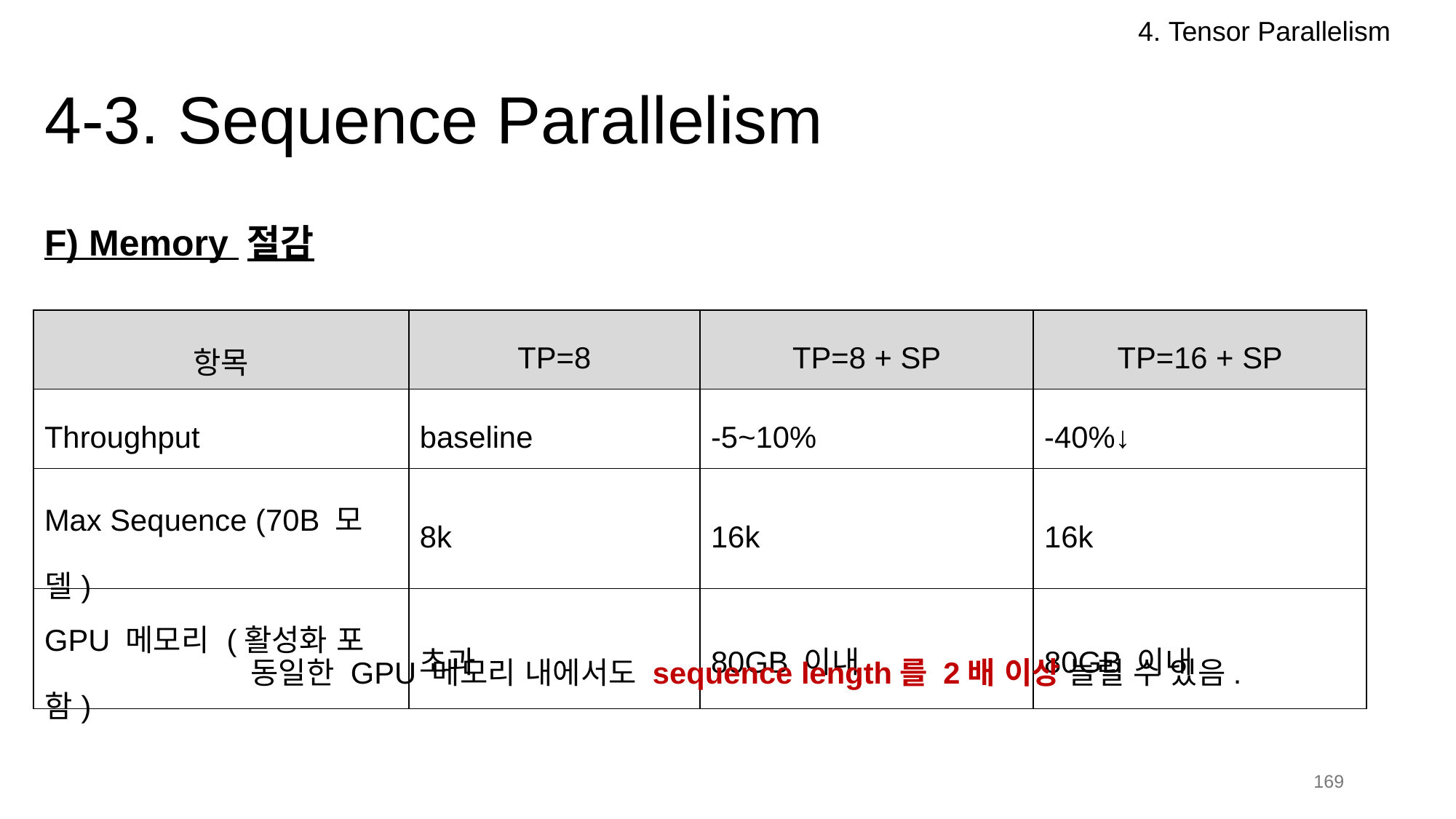

4. Tensor Parallelism
# 4-3. Sequence Parallelism
F) Memory 절감
| 항목 | TP=8 | TP=8 + SP | TP=16 + SP |
| --- | --- | --- | --- |
| Throughput | baseline | -5~10% | -40%↓ |
| Max Sequence (70B 모델) | 8k | 16k | 16k |
| GPU 메모리 (활성화 포함) | 초과 | 80GB 이내 | 80GB 이내 |
동일한 GPU 메모리 내에서도 sequence length를 2배 이상 늘릴 수 있음.
169